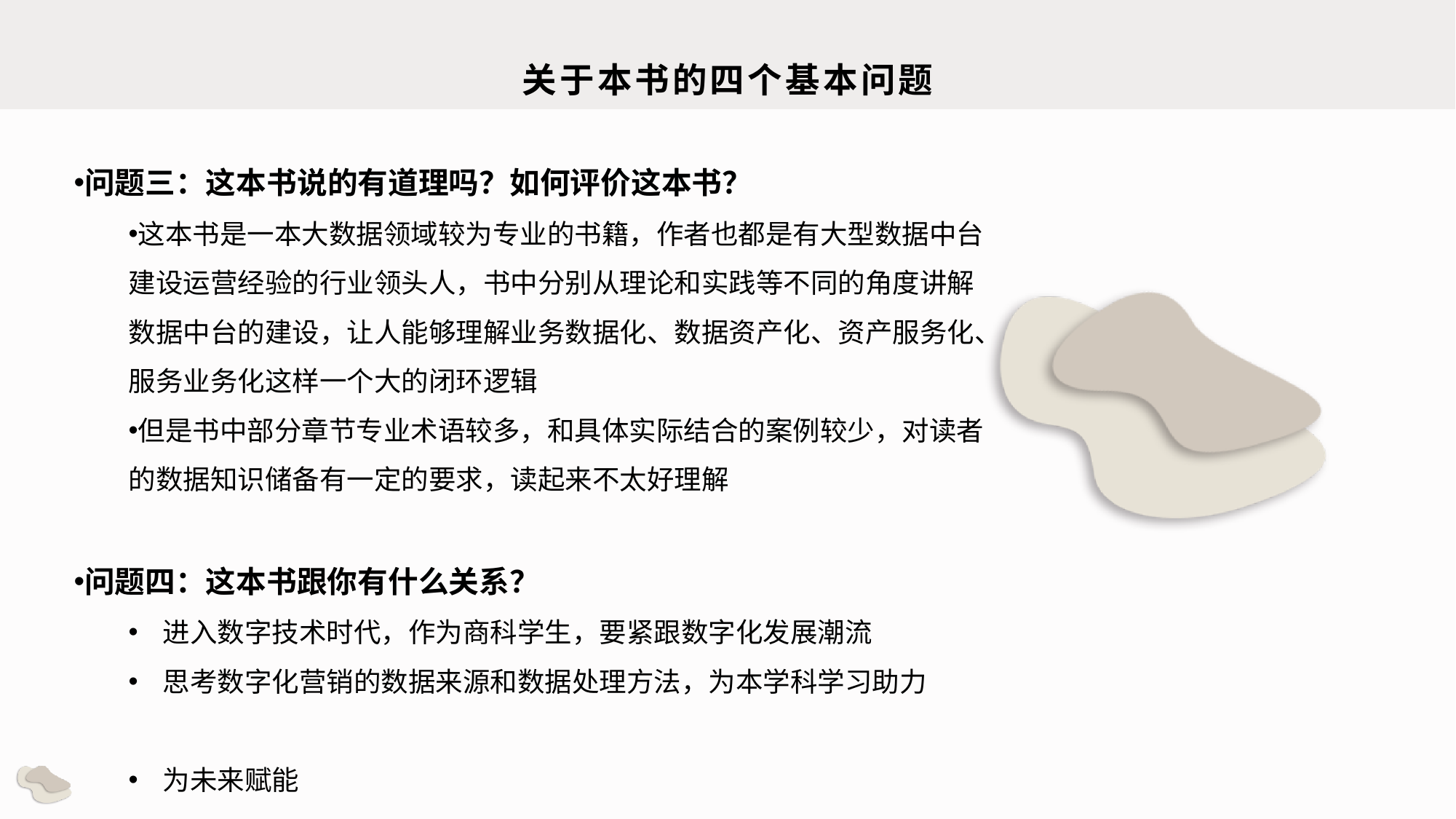

关于本书的四个基本问题
问题三：这本书说的有道理吗？如何评价这本书？
这本书是一本大数据领域较为专业的书籍，作者也都是有大型数据中台建设运营经验的行业领头人，书中分别从理论和实践等不同的角度讲解数据中台的建设，让人能够理解业务数据化、数据资产化、资产服务化、服务业务化这样一个大的闭环逻辑
但是书中部分章节专业术语较多，和具体实际结合的案例较少，对读者的数据知识储备有一定的要求，读起来不太好理解

问题四：这本书跟你有什么关系？
进入数字技术时代，作为商科学生，要紧跟数字化发展潮流
思考数字化营销的数据来源和数据处理方法，为本学科学习助力
为未来赋能